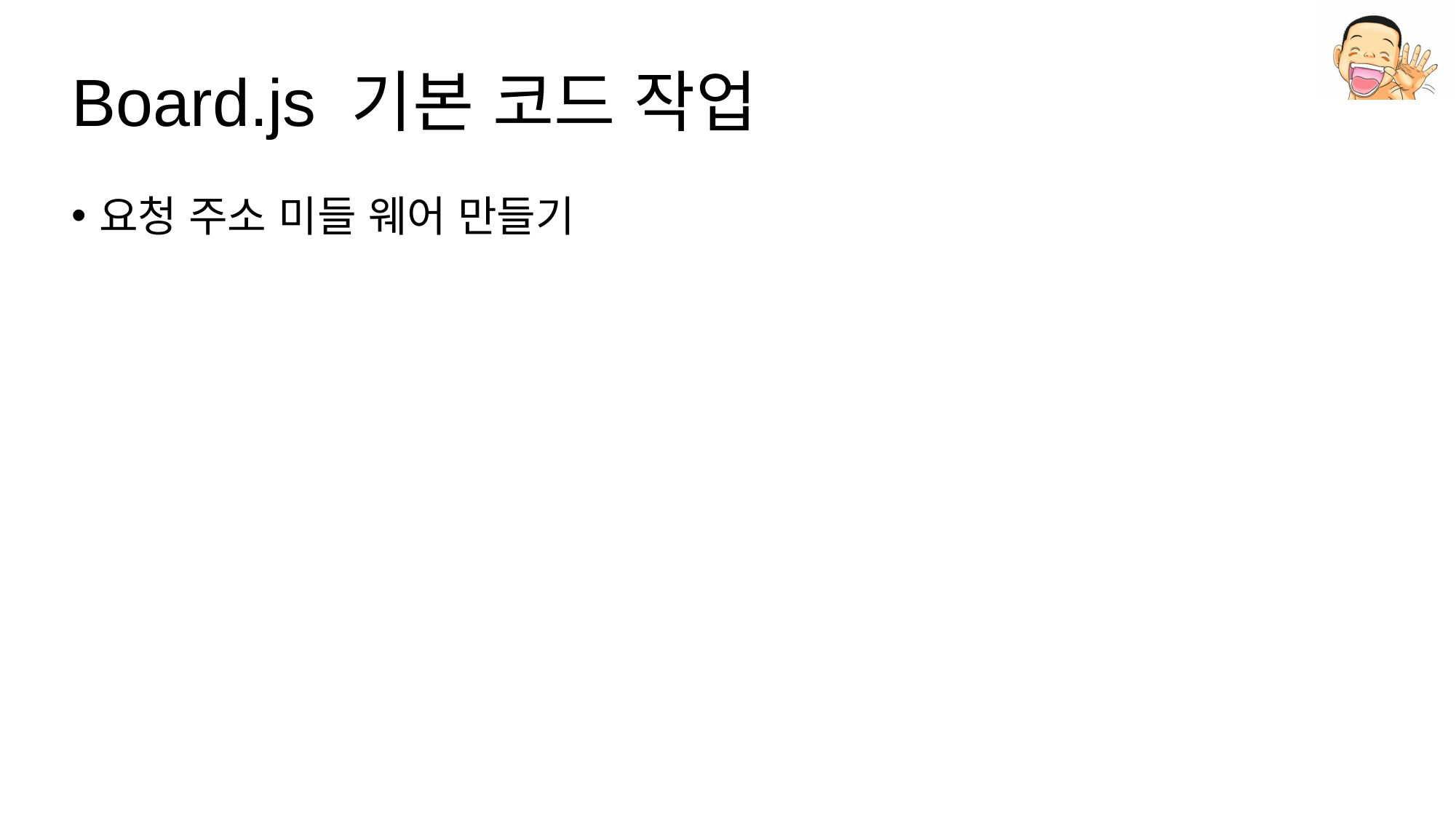

# Board.js 기본 코드 작업
요청 주소 미들 웨어 만들기